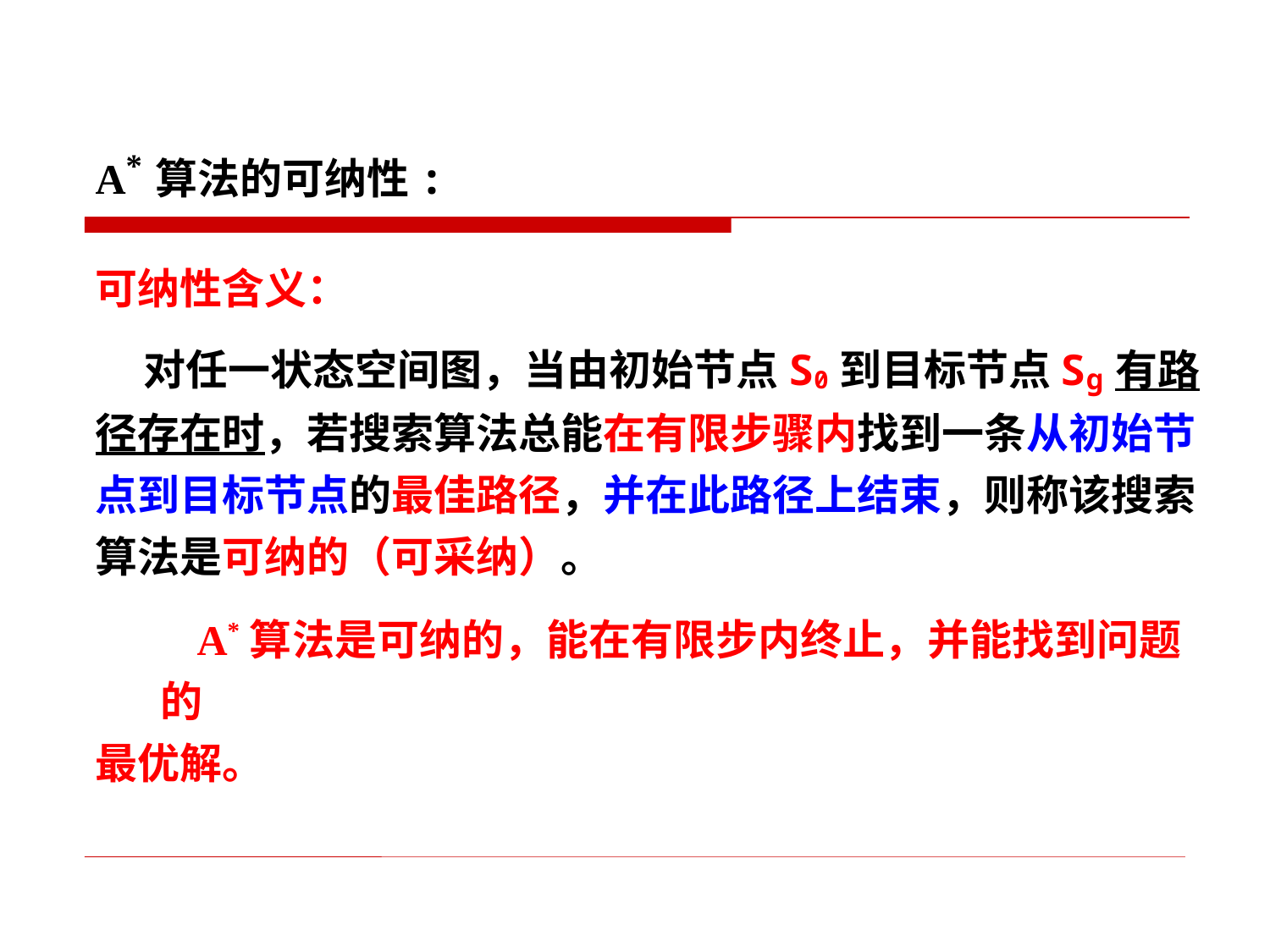

A*算法的可纳性:
可纳性含义：
    对任一状态空间图，当由初始节点S0到目标节点Sg有路
径存在时，若搜索算法总能在有限步骤内找到一条从初始节
点到目标节点的最佳路径，并在此路径上结束，则称该搜索
算法是可纳的（可采纳）。
    A*算法是可纳的，能在有限步内终止，并能找到问题的
最优解。